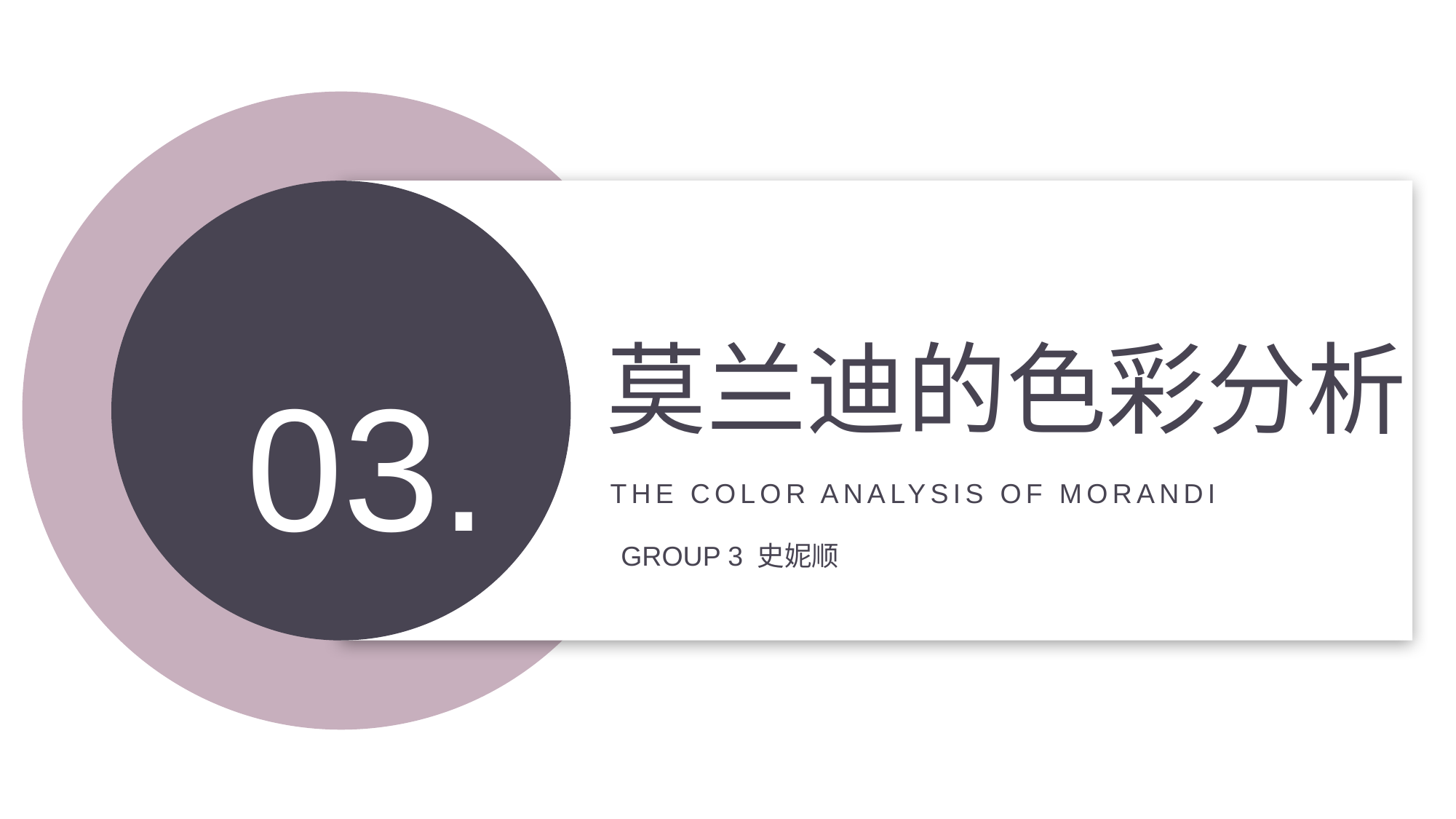

03.
莫兰迪的色彩分析
THE COLOR ANALYSIS OF MORANDI
Group 3 史妮顺